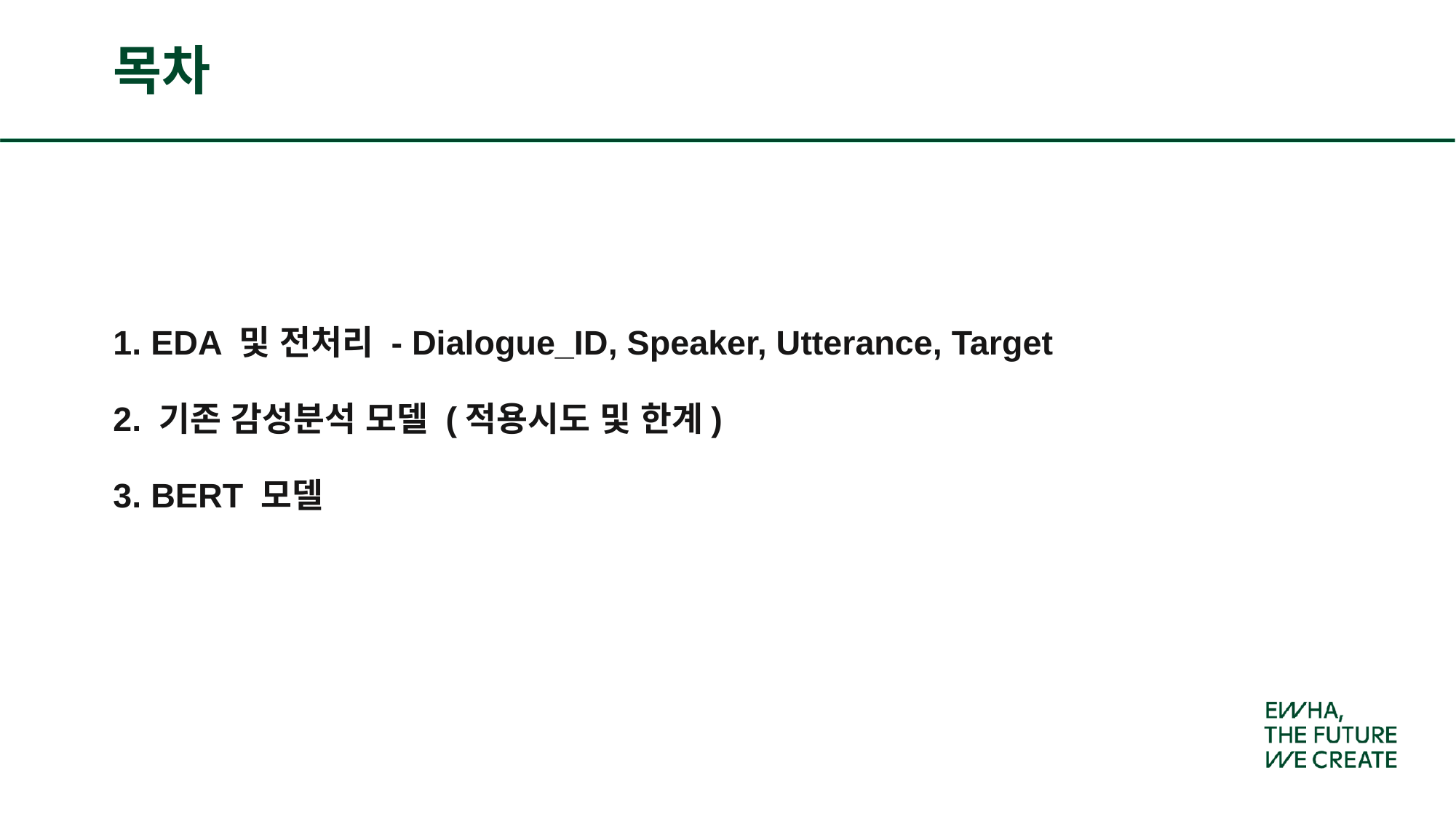

# 목차
1. EDA 및 전처리 - Dialogue_ID, Speaker, Utterance, Target
2. 기존 감성분석 모델 (적용시도 및 한계)
3. BERT 모델